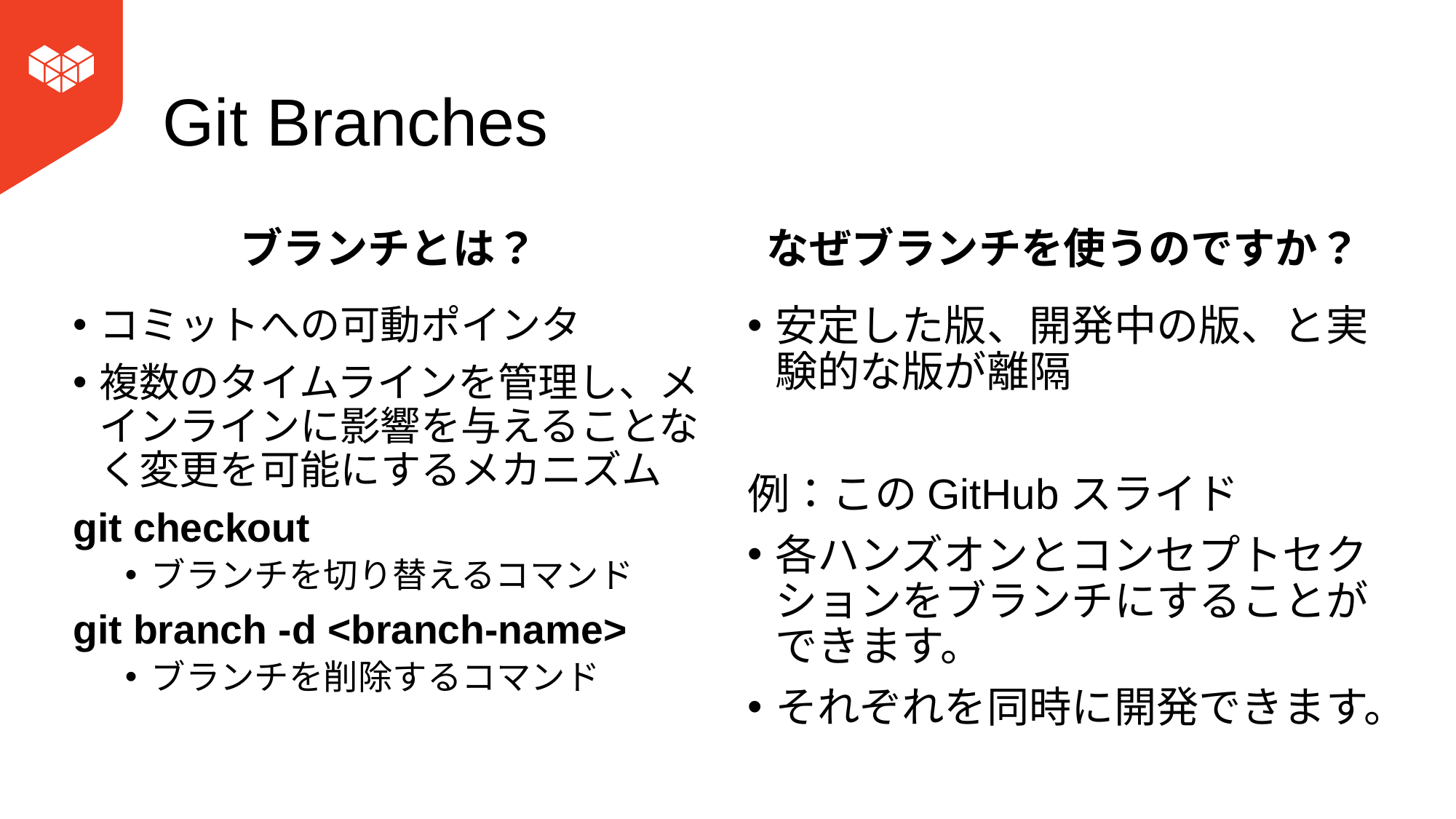

# Git Branches
ブランチとは？
なぜブランチを使うのですか？
コミットへの可動ポインタ
複数のタイムラインを管理し、メインラインに影響を与えることなく変更を可能にするメカニズム
git checkout
ブランチを切り替えるコマンド
git branch -d <branch-name>
ブランチを削除するコマンド
安定した版、開発中の版、と実験的な版が離隔

例：このGitHubスライド
各ハンズオンとコンセプトセクションをブランチにすることができます。
それぞれを同時に開発できます。